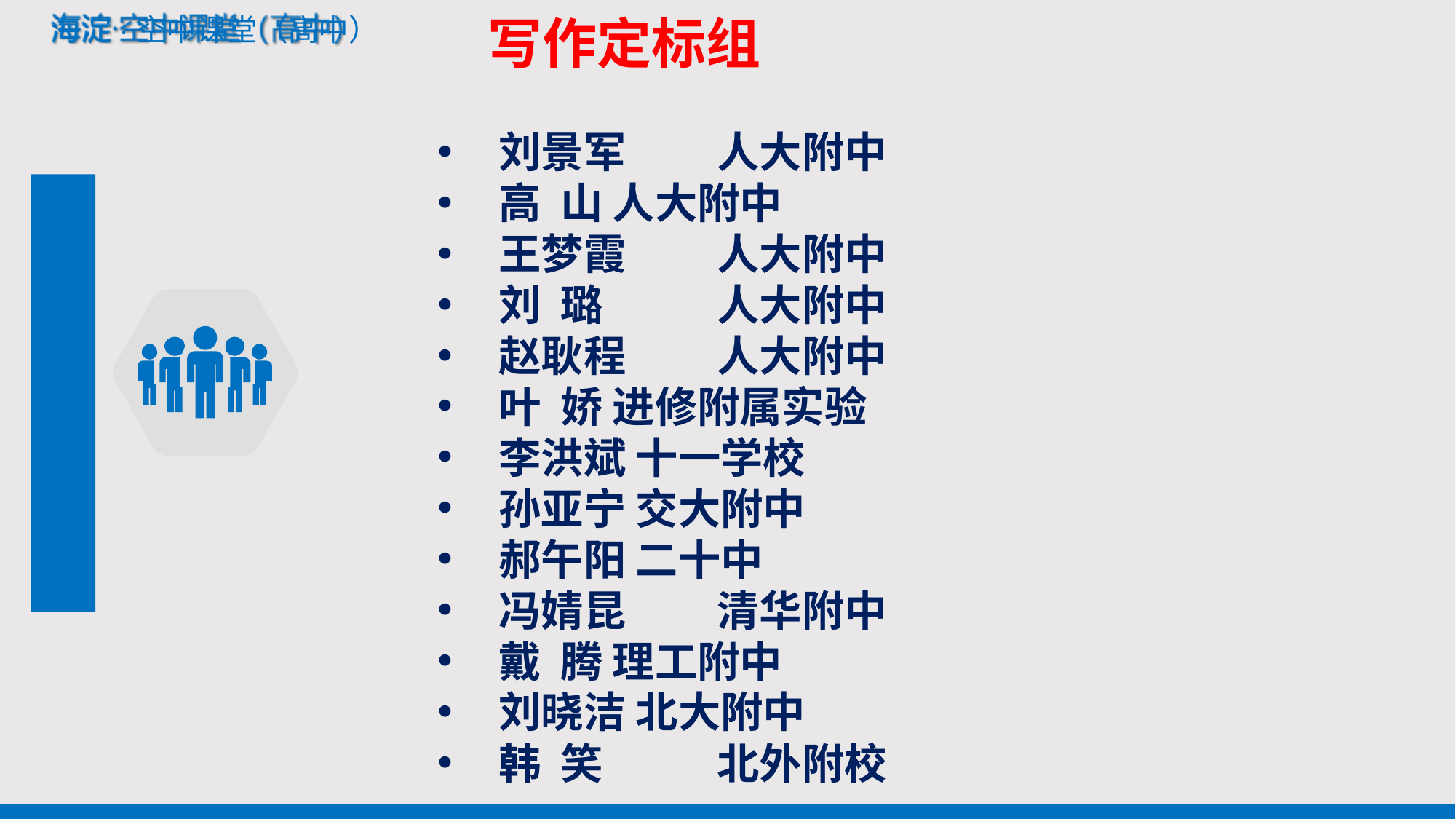

写作定标组

刘景军	人大附中
高  山 人大附中
王梦霞 	人大附中
刘  璐 	人大附中
赵耿程 	人大附中
叶  娇 进修附属实验
李洪斌 十一学校
孙亚宁 交大附中
郝午阳 二十中
冯婧昆	清华附中
戴  腾 理工附中
刘晓洁 北大附中
韩  笑 	北外附校